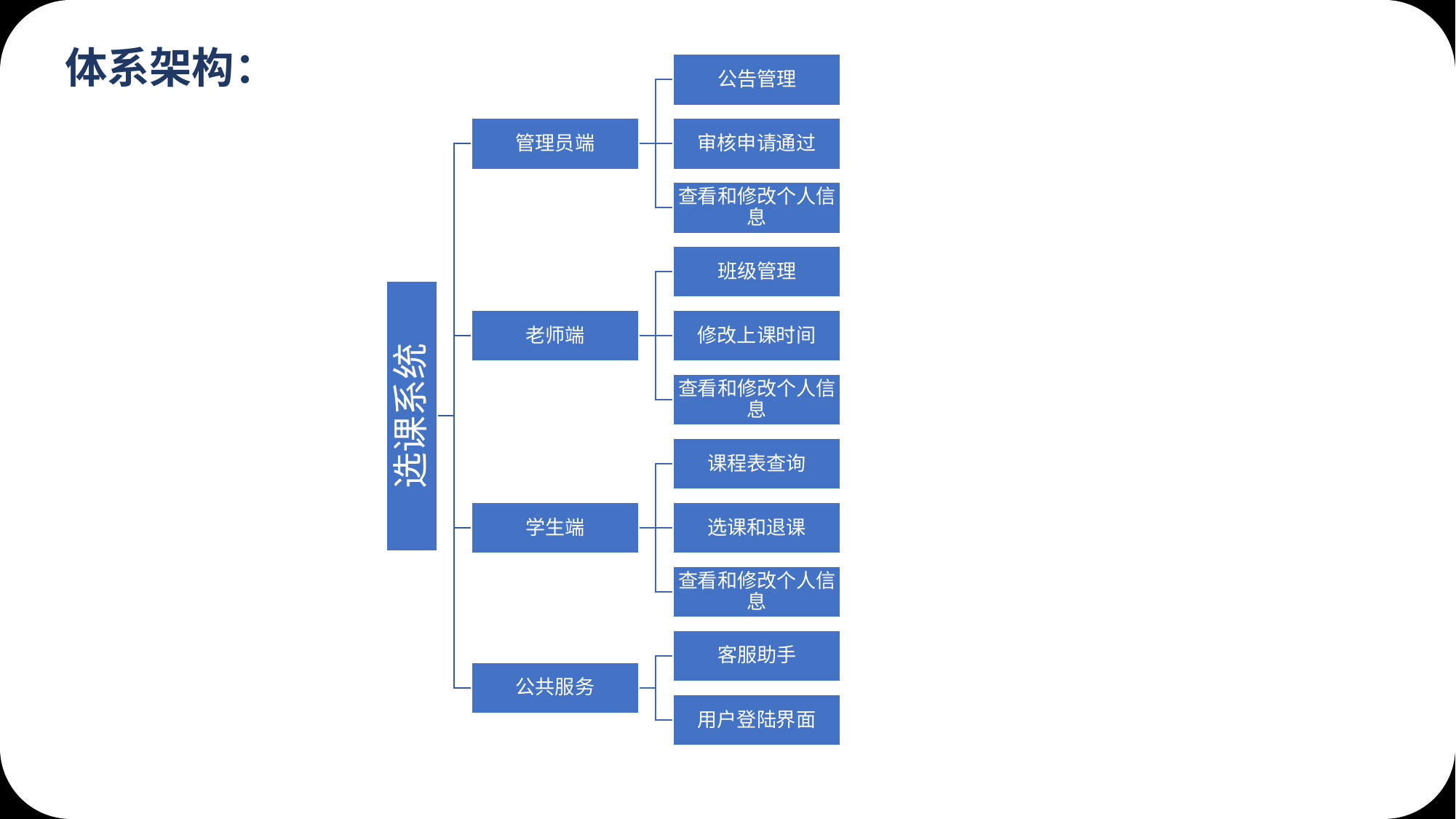

体系架构：

选课系统
管理员端
公告管理
审核申请通过
查看和修改个人信息
老师端
班级管理
修改上课时间
查看和修改个人信息
学生端
课程表查询
选课和退课
查看和修改个人信息
公共服务
客服助手
用户登陆界面